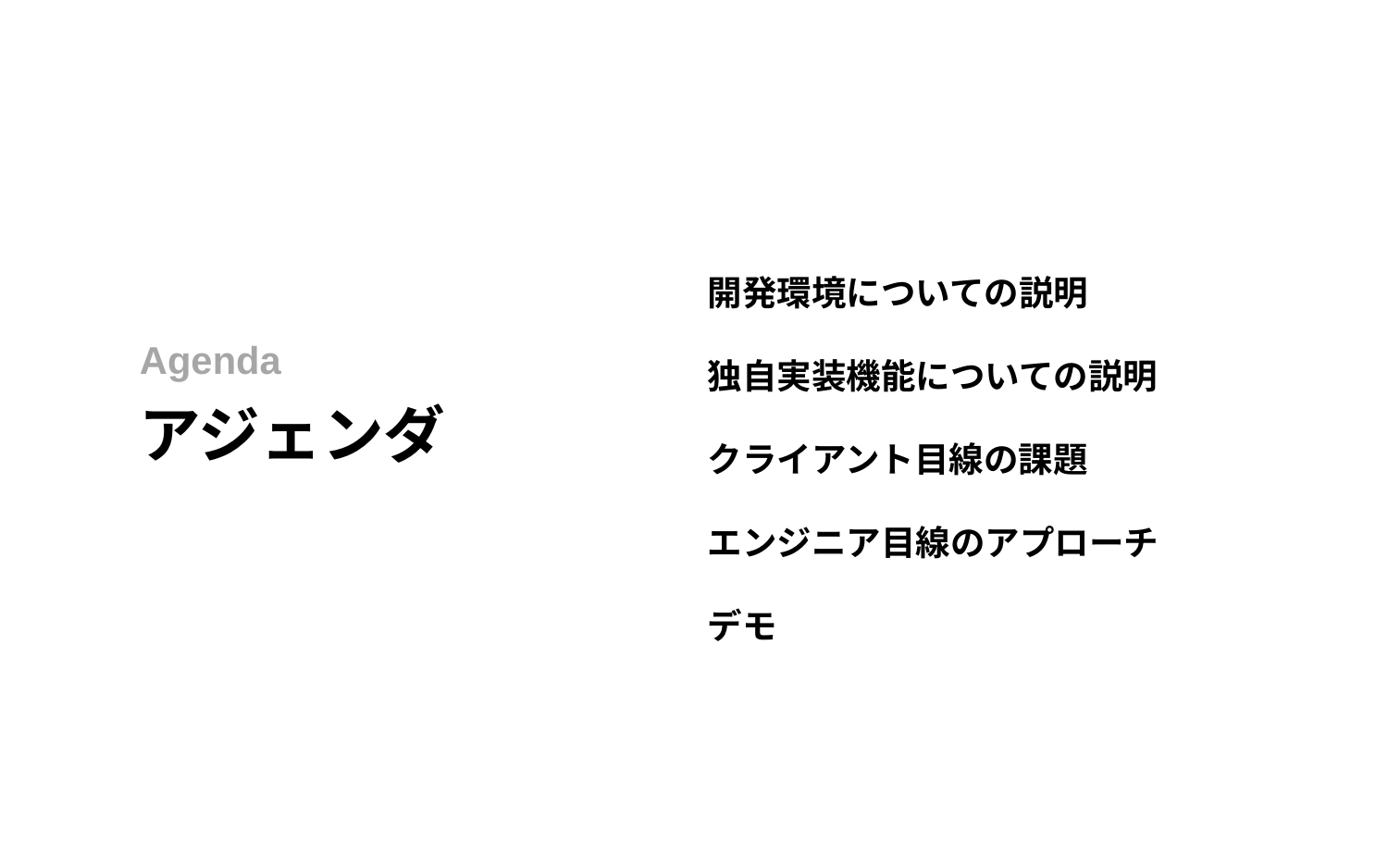

開発環境についての説明
独自実装機能についての説明
クライアント目線の課題
エンジニア目線のアプローチ
デモ
Agenda
アジェンダ